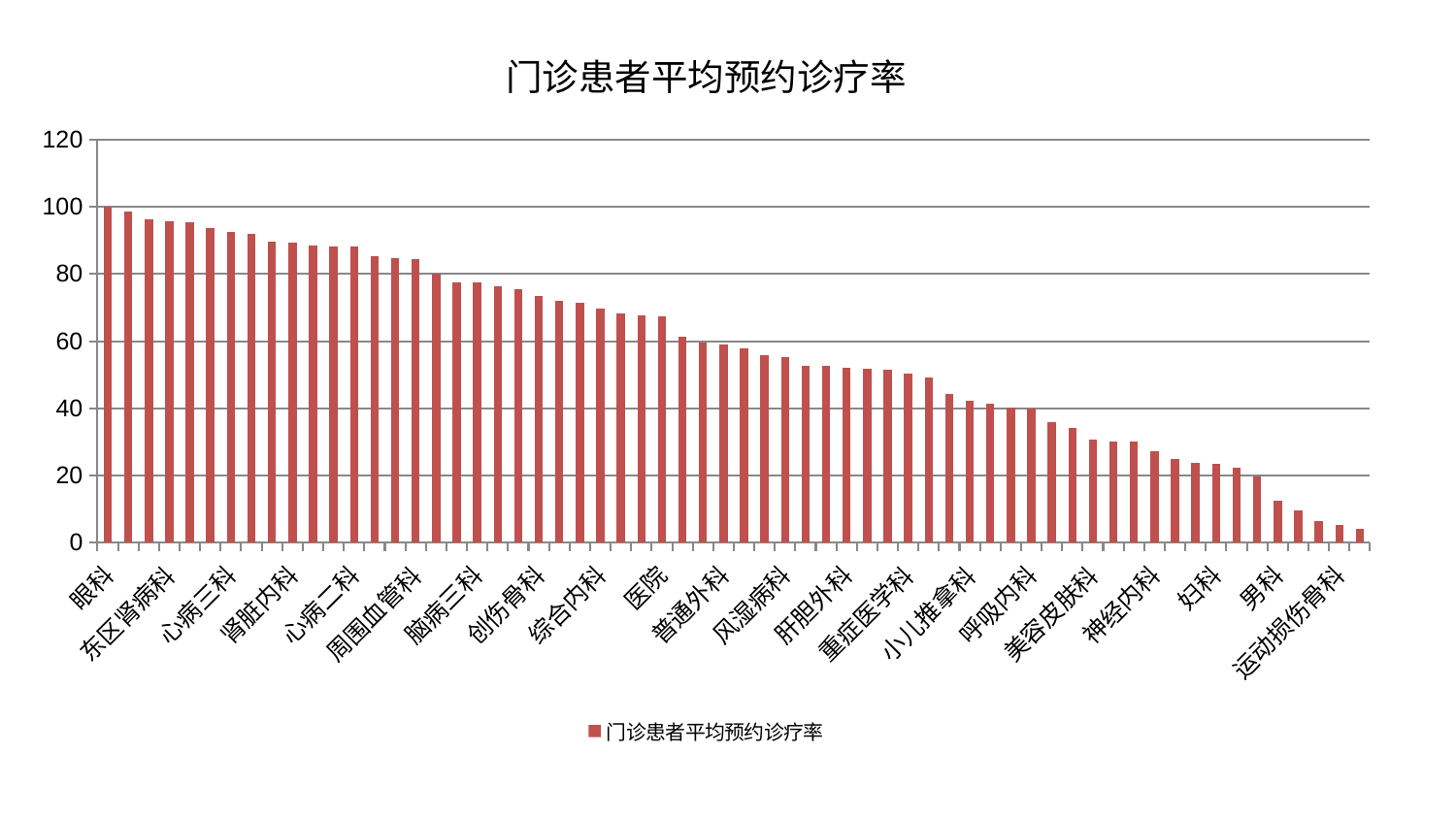

### Chart: 门诊患者平均预约诊疗率

| Category | 门诊患者平均预约诊疗率 |
|---|---|
| 眼科 | 99.99999999999999 |
| 微创骨科 | 98.63166708869078 |
| 肿瘤内科 | 96.20433025639223 |
| 东区肾病科 | 95.81055421849206 |
| 脊柱骨科 | 95.49705080557844 |
| 口腔科 | 93.54555126011185 |
| 心病三科 | 92.43228293454723 |
| 西区重症医学科 | 91.90878731789495 |
| 耳鼻喉科 | 89.51672468397423 |
| 肾脏内科 | 89.46284610060034 |
| 妇二科 | 88.6238559863855 |
| 脾胃科消化科合并 | 88.1411023898497 |
| 心病二科 | 88.13625782661866 |
| 关节骨科 | 85.3501670123003 |
| 治未病中心 | 84.80832081114866 |
| 周围血管科 | 84.53807452248923 |
| 骨科 | 80.14371211257865 |
| 推拿科 | 77.51475416383342 |
| 脑病三科 | 77.48796582330247 |
| 老年医学科 | 76.28497740149945 |
| 神经外科 | 75.37448955958631 |
| 创伤骨科 | 73.36881467103827 |
| 脾胃病科 | 71.9626270556355 |
| 肝病科 | 71.49085483845894 |
| 综合内科 | 69.62095555627332 |
| 皮肤科 | 68.1350461429739 |
| 东区重症医学科 | 67.774951089871 |
| 医院 | 67.3152835842658 |
| 肛肠科 | 61.237622969315 |
| 心血管内科 | 59.741960273359965 |
| 普通外科 | 59.15044604430236 |
| 针灸科 | 57.817683373302344 |
| 心病一科 | 55.7910458615546 |
| 风湿病科 | 55.12206394424365 |
| 内分泌科 | 52.71288033112426 |
| 妇科妇二科合并 | 52.608087443818725 |
| 肝胆外科 | 52.09656314030382 |
| 身心医学科 | 51.786901503574605 |
| 产科 | 51.60241980400684 |
| 重症医学科 | 50.475197321357264 |
| 中医外治中心 | 49.27415914068992 |
| 泌尿外科 | 44.26539891016013 |
| 小儿推拿科 | 42.23881805616179 |
| 中医经典科 | 41.519152798702066 |
| 脑病二科 | 40.26994024115033 |
| 呼吸内科 | 39.96016742077555 |
| 显微骨科 | 35.75752918136349 |
| 儿科 | 34.18994060895714 |
| 美容皮肤科 | 30.66370745433677 |
| 血液科 | 30.206002980529032 |
| 脑病一科 | 30.004455181688552 |
| 神经内科 | 27.190376003894517 |
| 胸外科 | 25.034211165213748 |
| 肾病科 | 23.90058936890544 |
| 妇科 | 23.60669631935064 |
| 心病四科 | 22.428654622877023 |
| 康复科 | 19.59965106920239 |
| 男科 | 12.42310780599398 |
| 小儿骨科 | 9.552168510989526 |
| 乳腺甲状腺外科 | 6.416662753145222 |
| 运动损伤骨科 | 5.15150356074615 |
| 消化内科 | 4.126074244341805 |
215